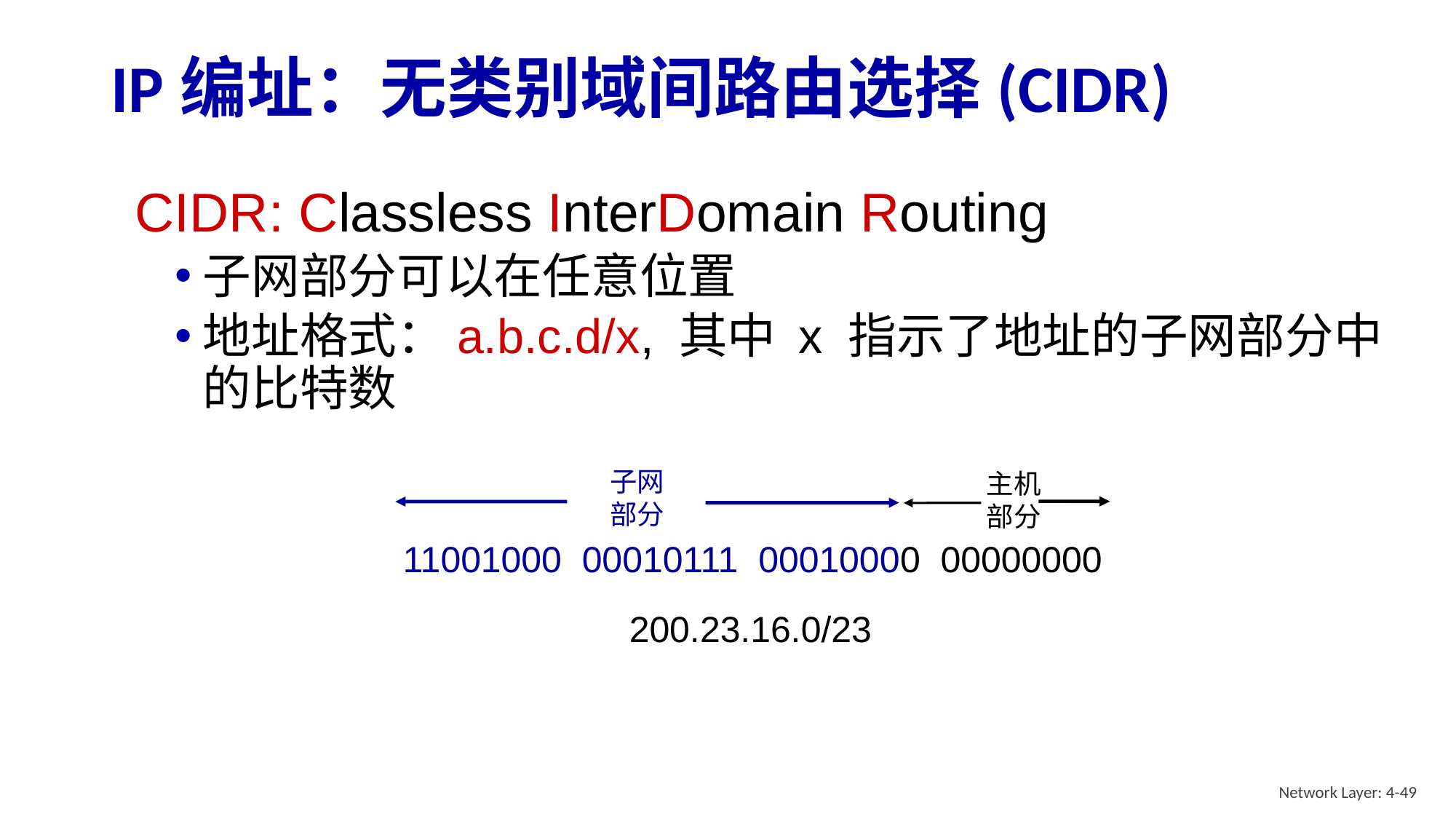

# IP编址：无类别域间路由选择(CIDR)
CIDR: Classless InterDomain Routing
子网部分可以在任意位置
地址格式：a.b.c.d/x, 其中 x 指示了地址的子网部分中的比特数

子网
部分
主机
部分

11001000  00010111  00010000  00000000
200.23.16.0/23
Network Layer: 4-49